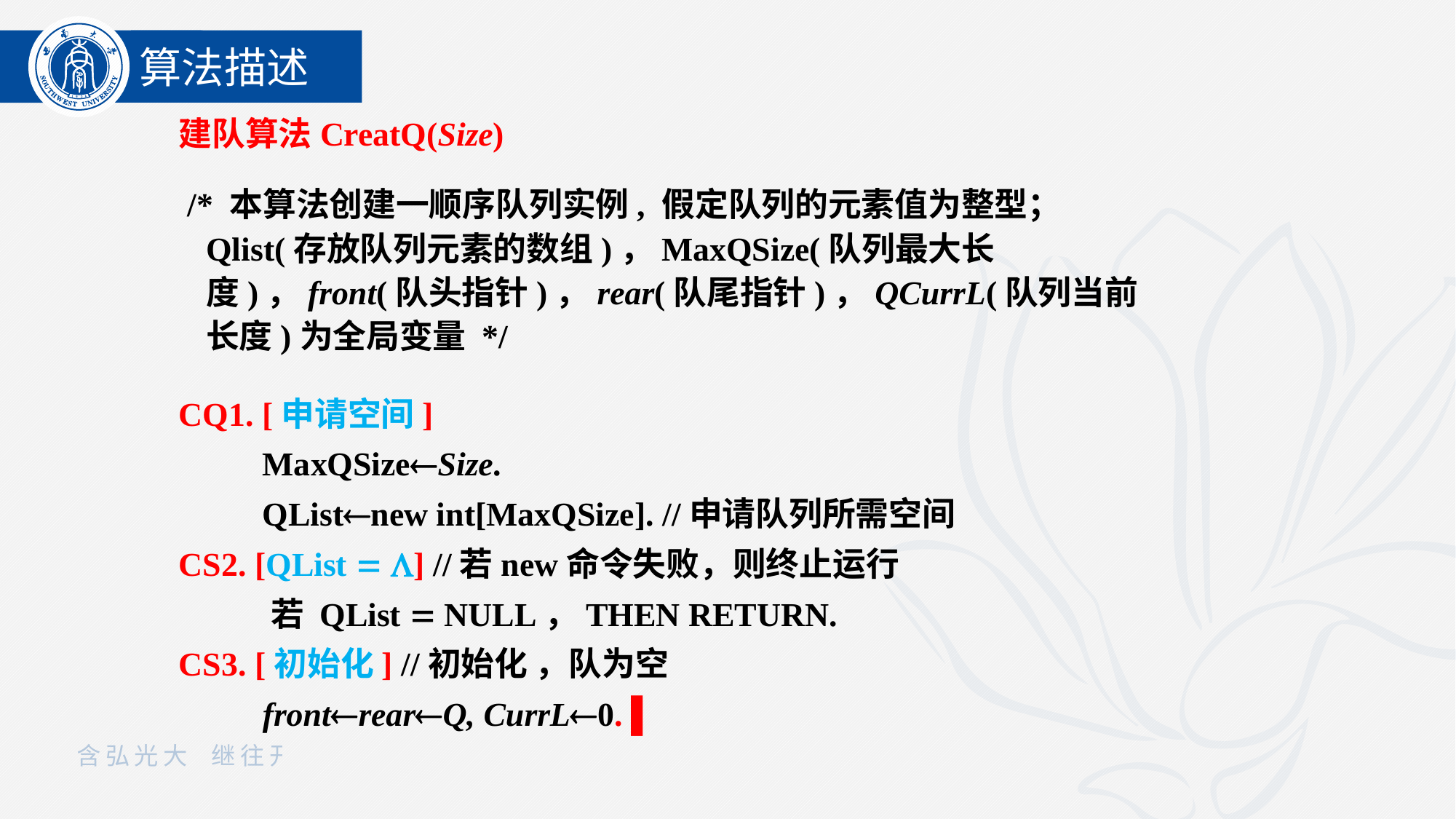

算法描述
建队算法CreatQ(Size)
 /* 本算法创建一顺序队列实例, 假定队列的元素值为整型；Qlist(存放队列元素的数组)，MaxQSize(队列最大长度)，front(队头指针)，rear(队尾指针)，QCurrL(队列当前长度)为全局变量 */
CQ1. [申请空间]
          MaxQSize←Size.
          QList←new int[MaxQSize]. //申请队列所需空间
CS2. [QList = Λ] //若new命令失败，则终止运行
           若 QList = NULL，THEN RETURN.
CS3. [初始化] //初始化 ，队为空
          front←rear←Q, CurrL←0. ▌